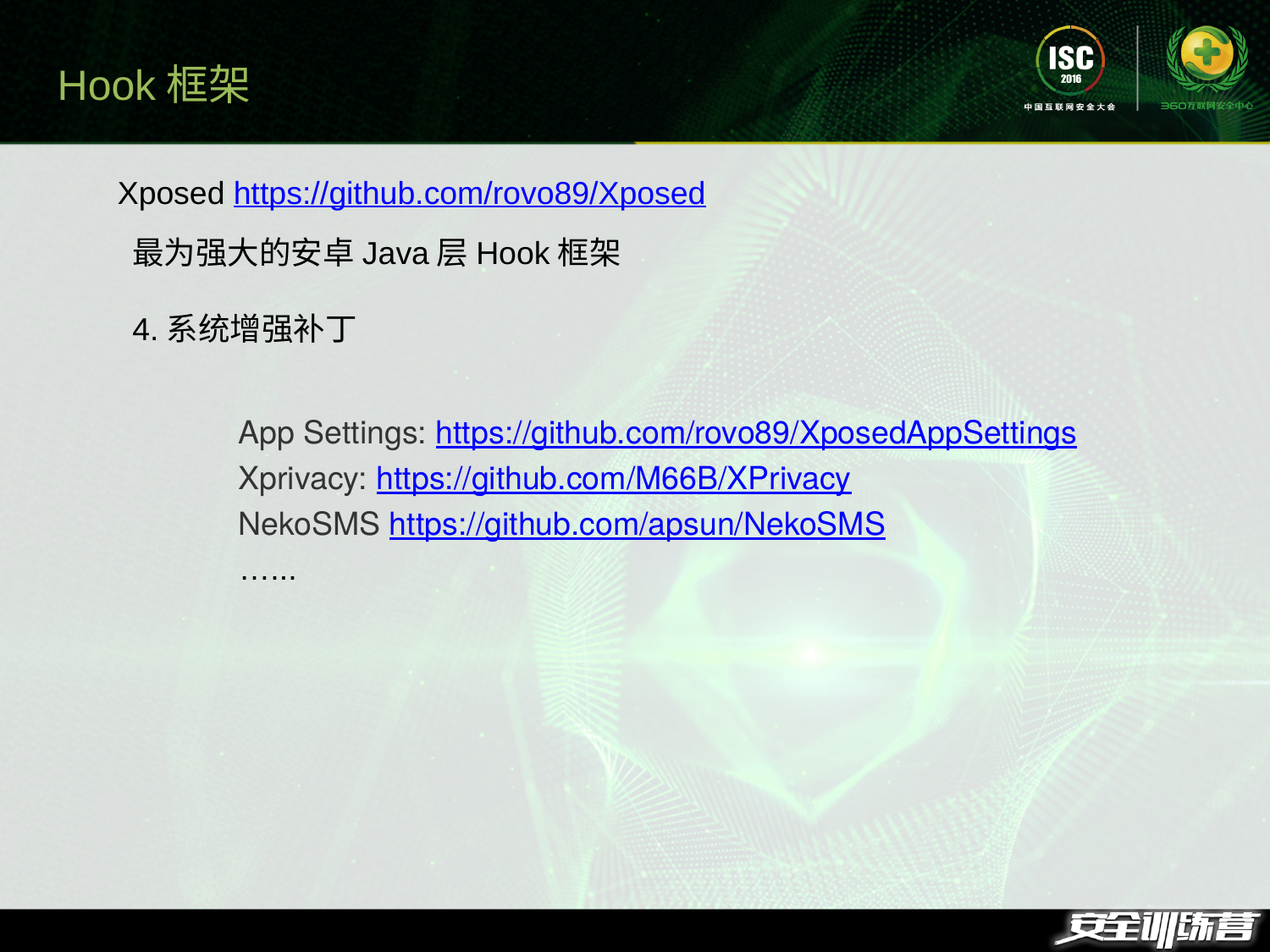

Hook框架
Xposed https://github.com/rovo89/Xposed

最为强大的安卓Java层Hook框架

4.系统增强补丁
App Settings: https://github.com/rovo89/XposedAppSettings
Xprivacy: https://github.com/M66B/XPrivacy
NekoSMS https://github.com/apsun/NekoSMS
…...